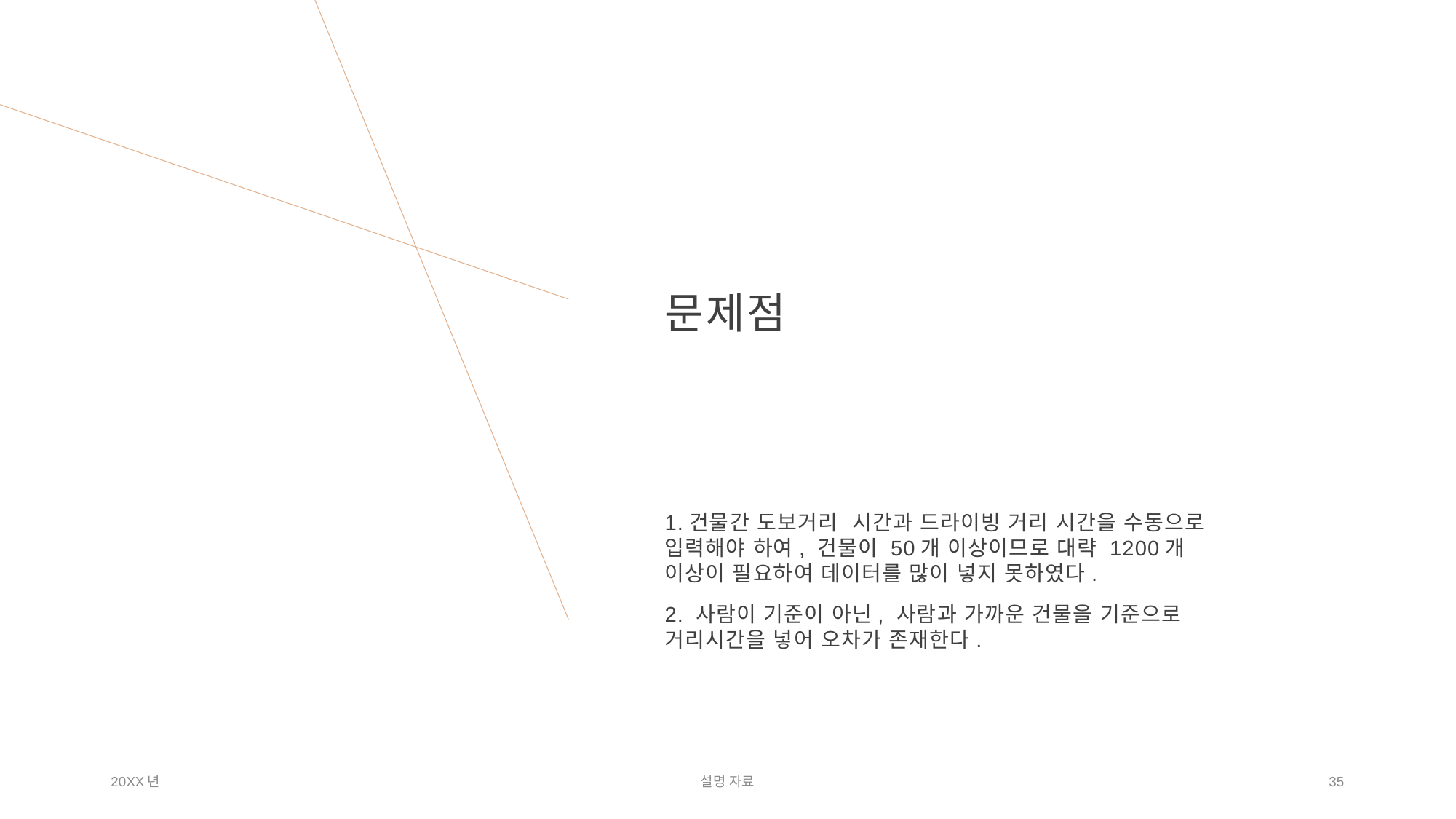

# 문제점
1.건물간 도보거리  시간과 드라이빙 거리 시간을 수동으로 입력해야 하여, 건물이 50개 이상이므로 대략 1200개 이상이 필요하여 데이터를 많이 넣지 못하였다.
2. 사람이 기준이 아닌, 사람과 가까운 건물을 기준으로 거리시간을 넣어 오차가 존재한다.
20XX년
설명 자료
35